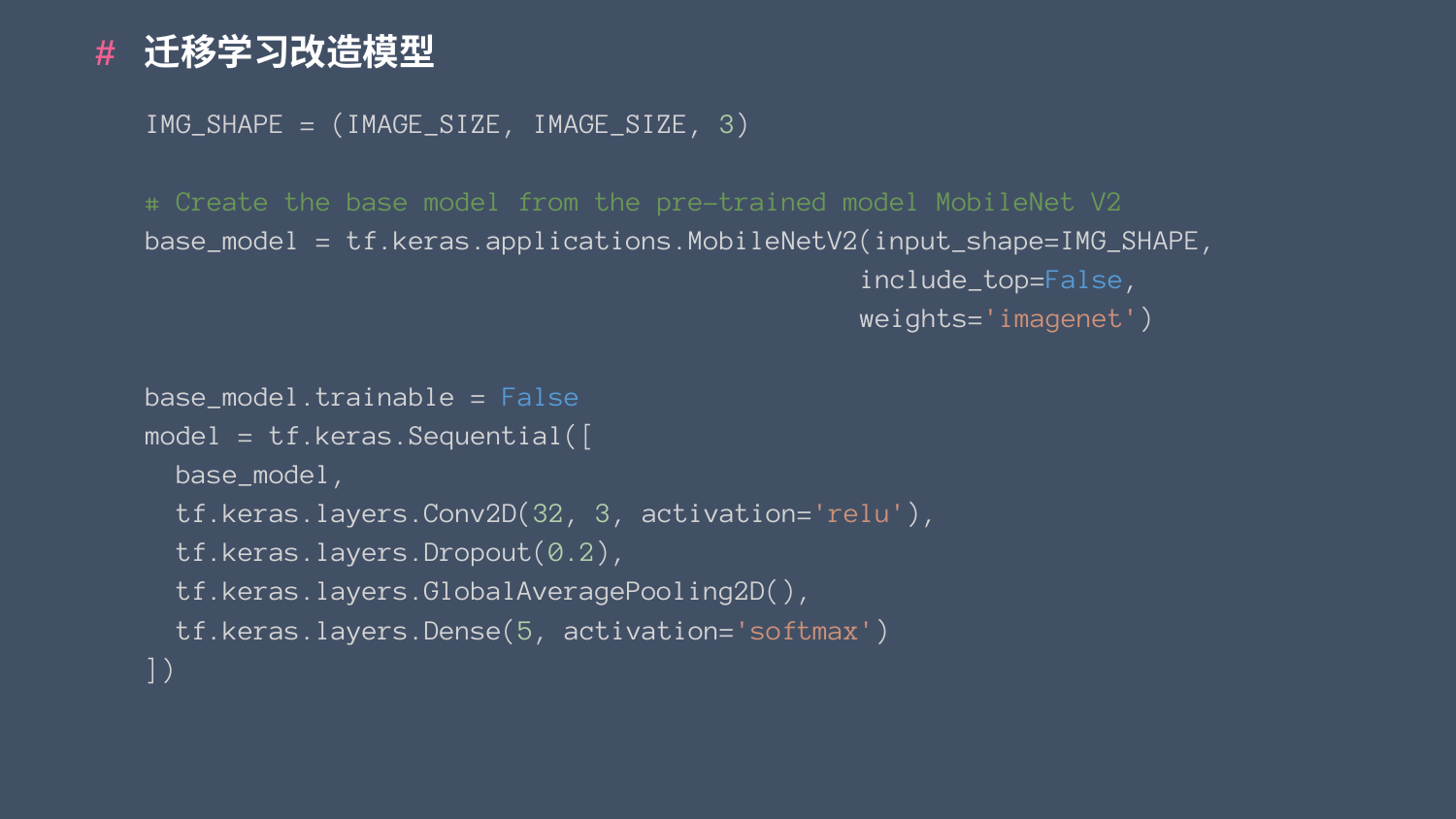

#  迁移学习改造模型
IMG_SHAPE = (IMAGE_SIZE, IMAGE_SIZE, 3)
# Create the base model from the pre-trained model MobileNet V2
base_model = tf.keras.applications.MobileNetV2(input_shape=IMG_SHAPE,
                                              include_top=False,
                                              weights='imagenet')
base_model.trainable = False
model = tf.keras.Sequential([
  base_model,
  tf.keras.layers.Conv2D(32, 3, activation='relu'),
  tf.keras.layers.Dropout(0.2),
  tf.keras.layers.GlobalAveragePooling2D(),
  tf.keras.layers.Dense(5, activation='softmax')
])